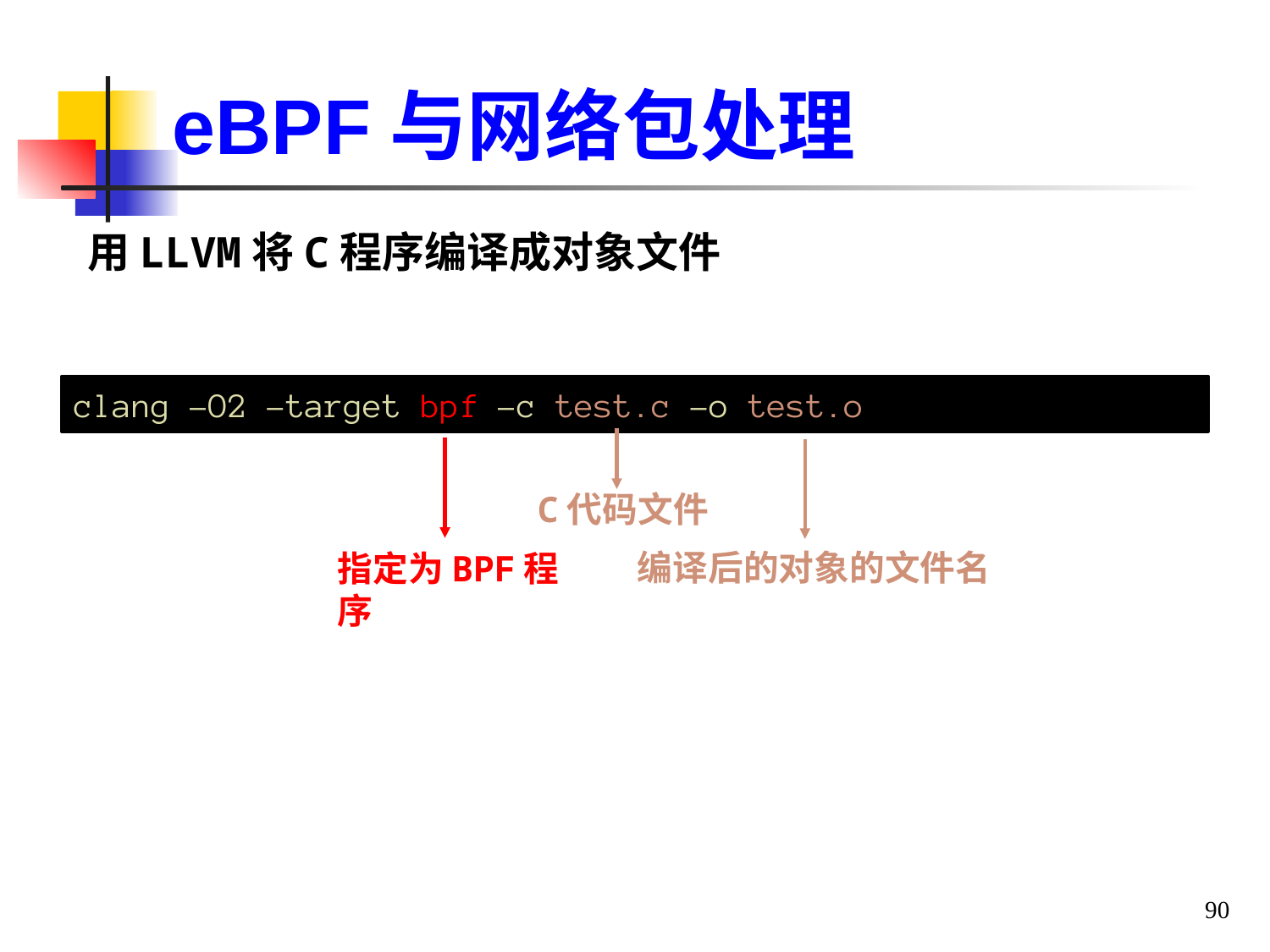

eBPF与网络包处理
用LLVM将C程序编译成对象文件
clang -O2 -target bpf -c test.c -o test.o
C代码文件
编译后的对象的文件名
指定为BPF程序
90